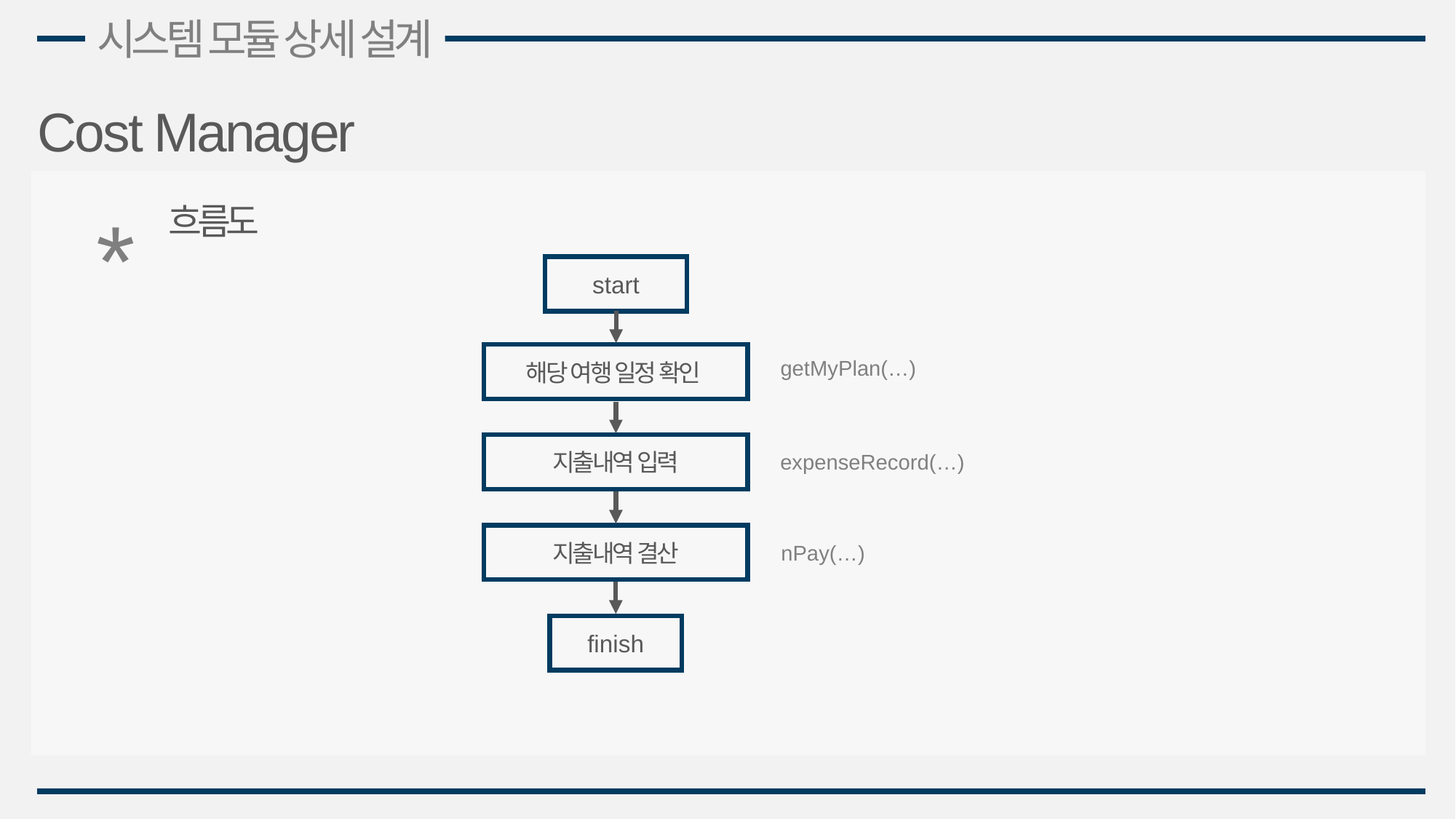

시스템 모듈 상세 설계
Cost Manager

*
흐름도
start
해당 여행 일정 확인
지출내역 입력
지출내역 결산
finish
getMyPlan(…)
expenseRecord(…)
nPay(…)